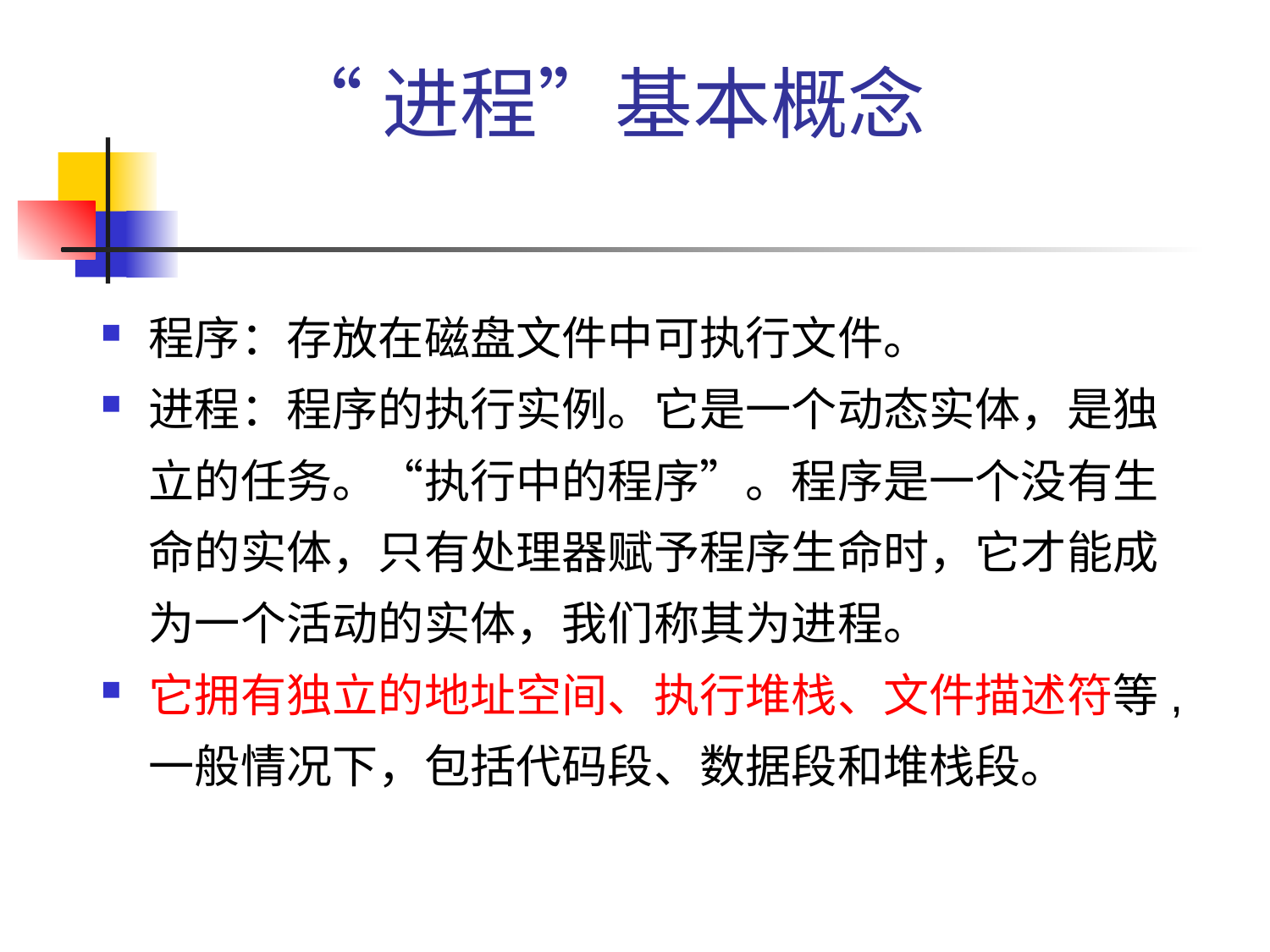

# “进程”基本概念
程序：存放在磁盘文件中可执行文件。
进程：程序的执行实例。它是一个动态实体，是独立的任务。“执行中的程序”。程序是一个没有生命的实体，只有处理器赋予程序生命时，它才能成为一个活动的实体，我们称其为进程。
它拥有独立的地址空间、执行堆栈、文件描述符等,一般情况下，包括代码段、数据段和堆栈段。